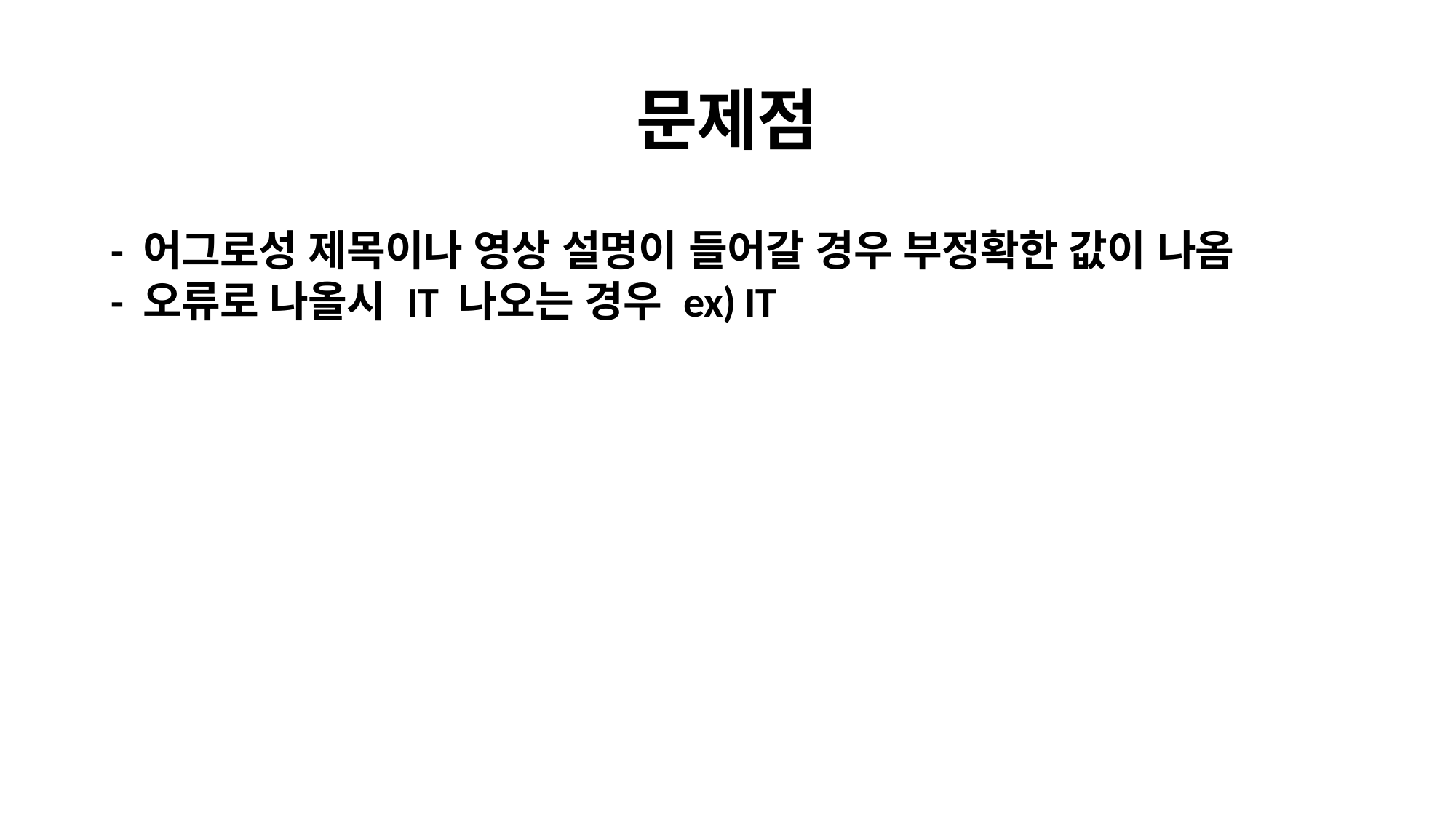

# 문제점
- 어그로성 제목이나 영상 설명이 들어갈 경우 부정확한 값이 나옴
- 오류로 나올시 IT 나오는 경우 ex) IT